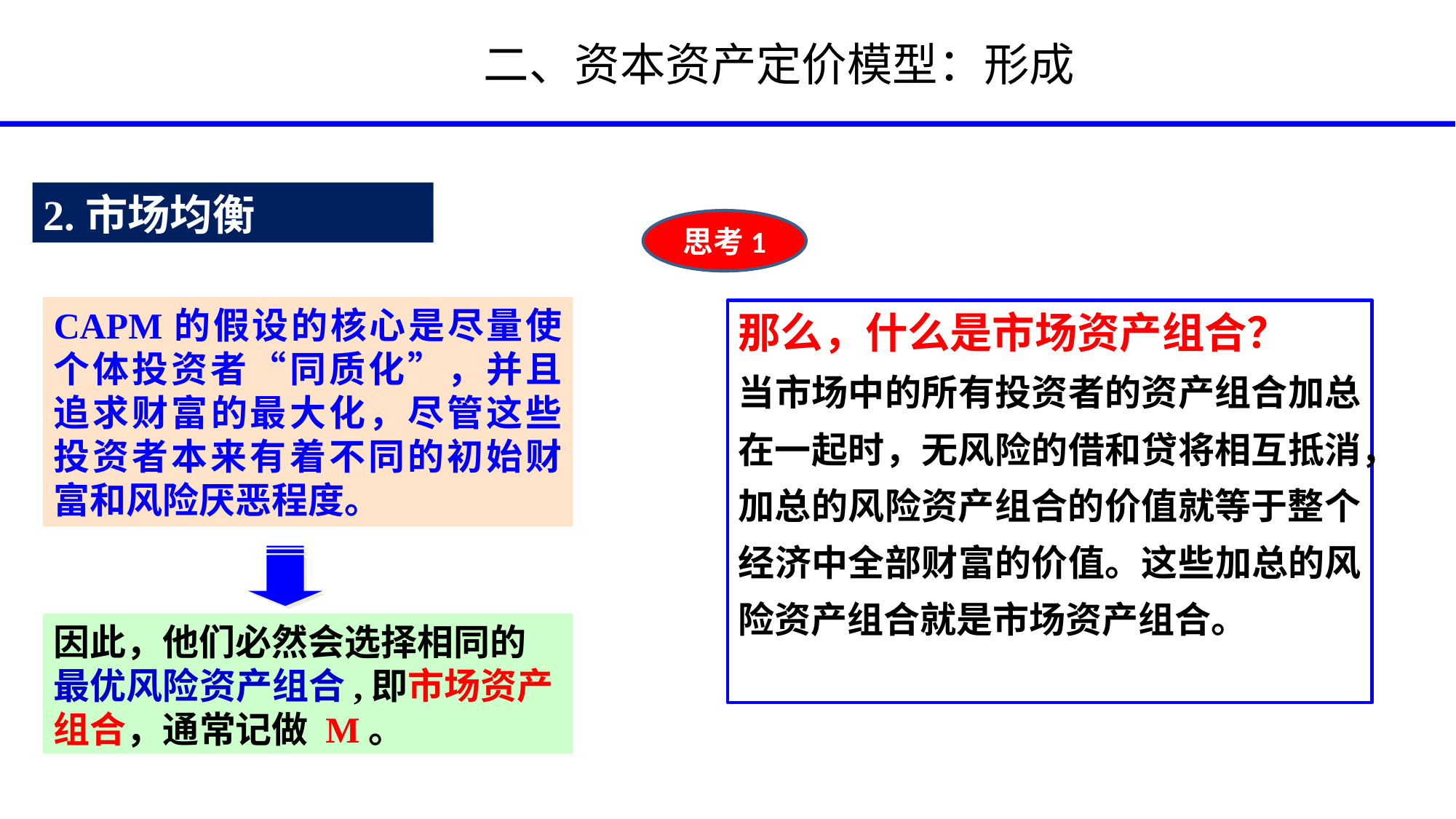

# 二、资本资产定价模型：形成
2.市场均衡

思考1
CAPM的假设的核心是尽量使个体投资者“同质化”，并且追求财富的最大化，尽管这些投资者本来有着不同的初始财富和风险厌恶程度。
那么，什么是市场资产组合？
当市场中的所有投资者的资产组合加总在一起时，无风险的借和贷将相互抵消，加总的风险资产组合的价值就等于整个经济中全部财富的价值。这些加总的风险资产组合就是市场资产组合。

因此，他们必然会选择相同的最优风险资产组合,即市场资产组合，通常记做 M。